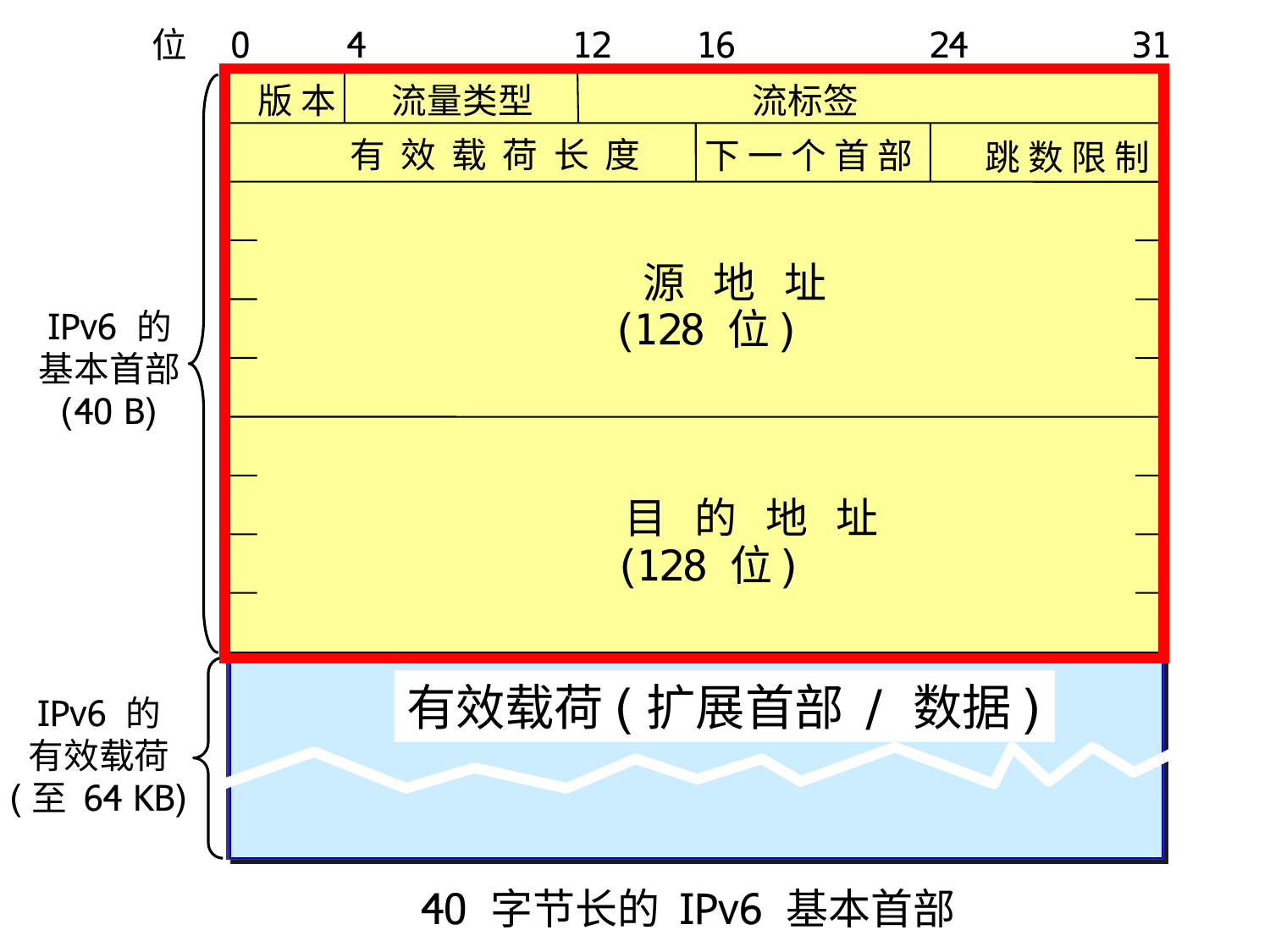

位
0
4
12
16
24
31

版 本
流量类型
流标签

有  效  载  荷  长  度
下 一 个 首 部
跳 数 限 制

源   地   址
(128 位)
IPv6 的
基本首部
(40 B)

目   的   地   址
(128 位)

有效载荷(扩展首部 / 数据)
IPv6 的
有效载荷
(至 64 KB)

40 字节长的 IPv6 基本首部